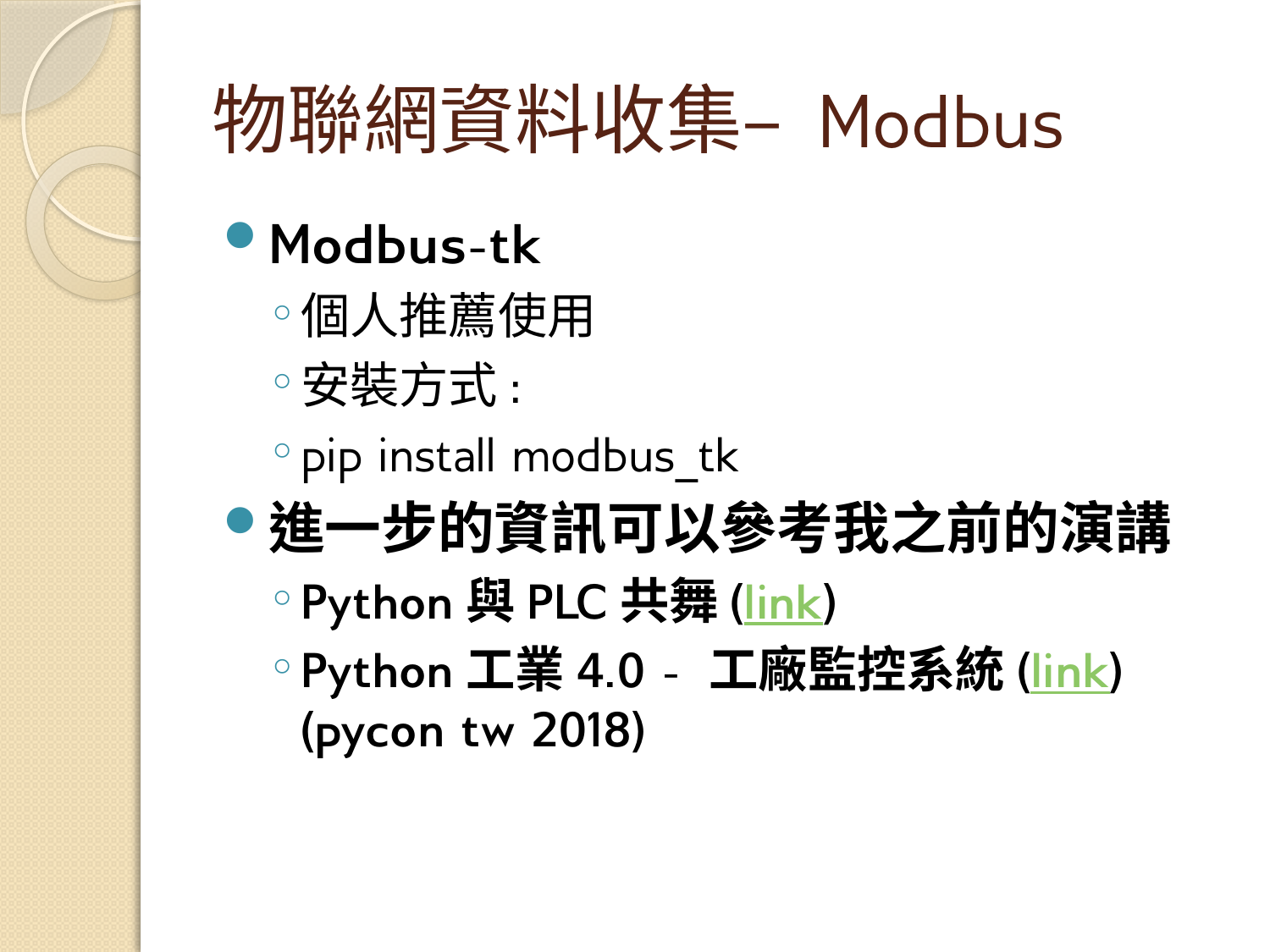

# 物聯網資料收集– Modbus
Modbus-tk
個人推薦使用
安裝方式:
pip install modbus_tk
進一步的資訊可以參考我之前的演講
Python與PLC共舞(link)
Python工業4.0 - 工廠監控系統(link)(pycon tw 2018)